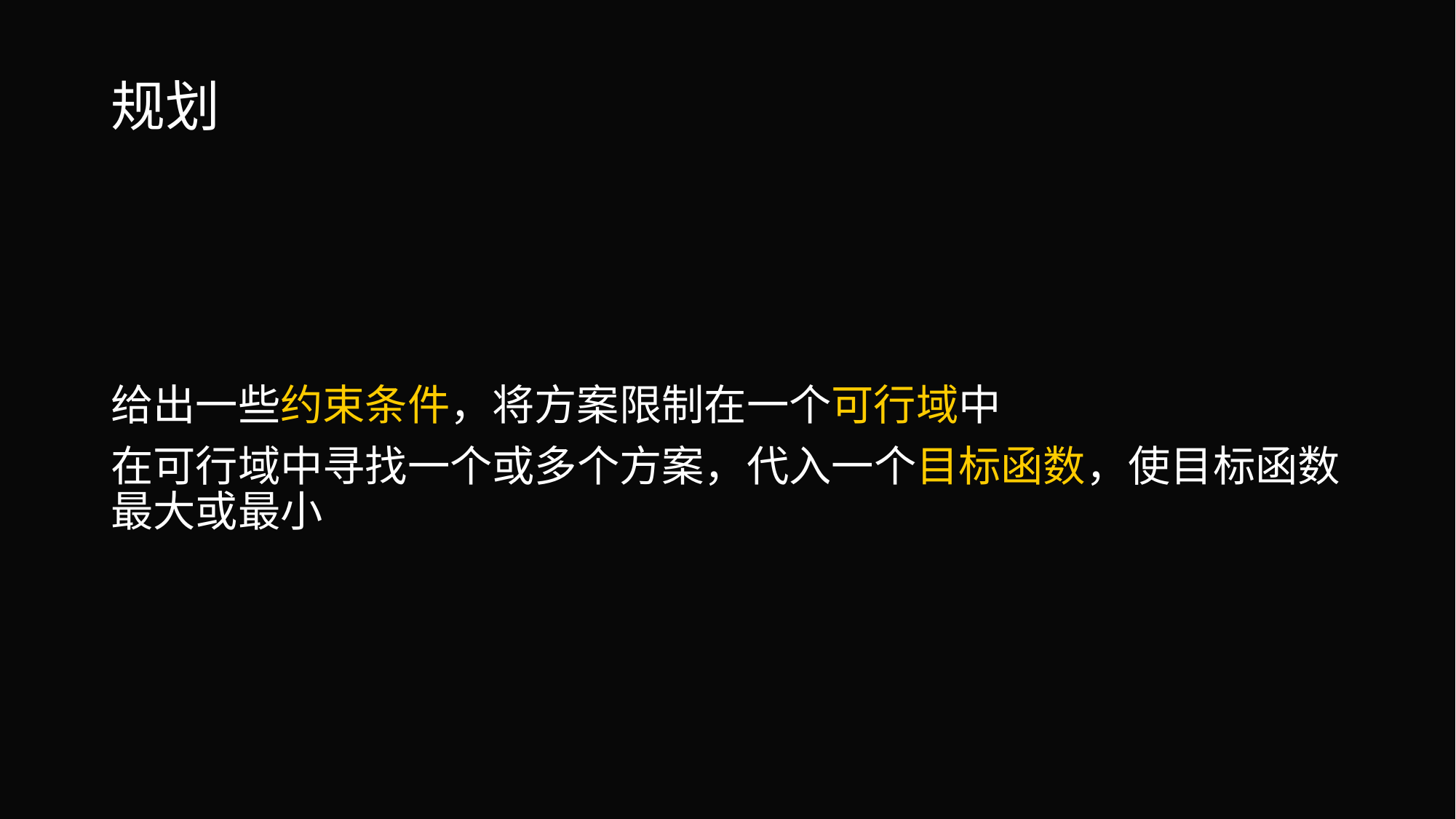

# 规划
给出一些约束条件，将方案限制在一个可行域中
在可行域中寻找一个或多个方案，代入一个目标函数，使目标函数最大或最小